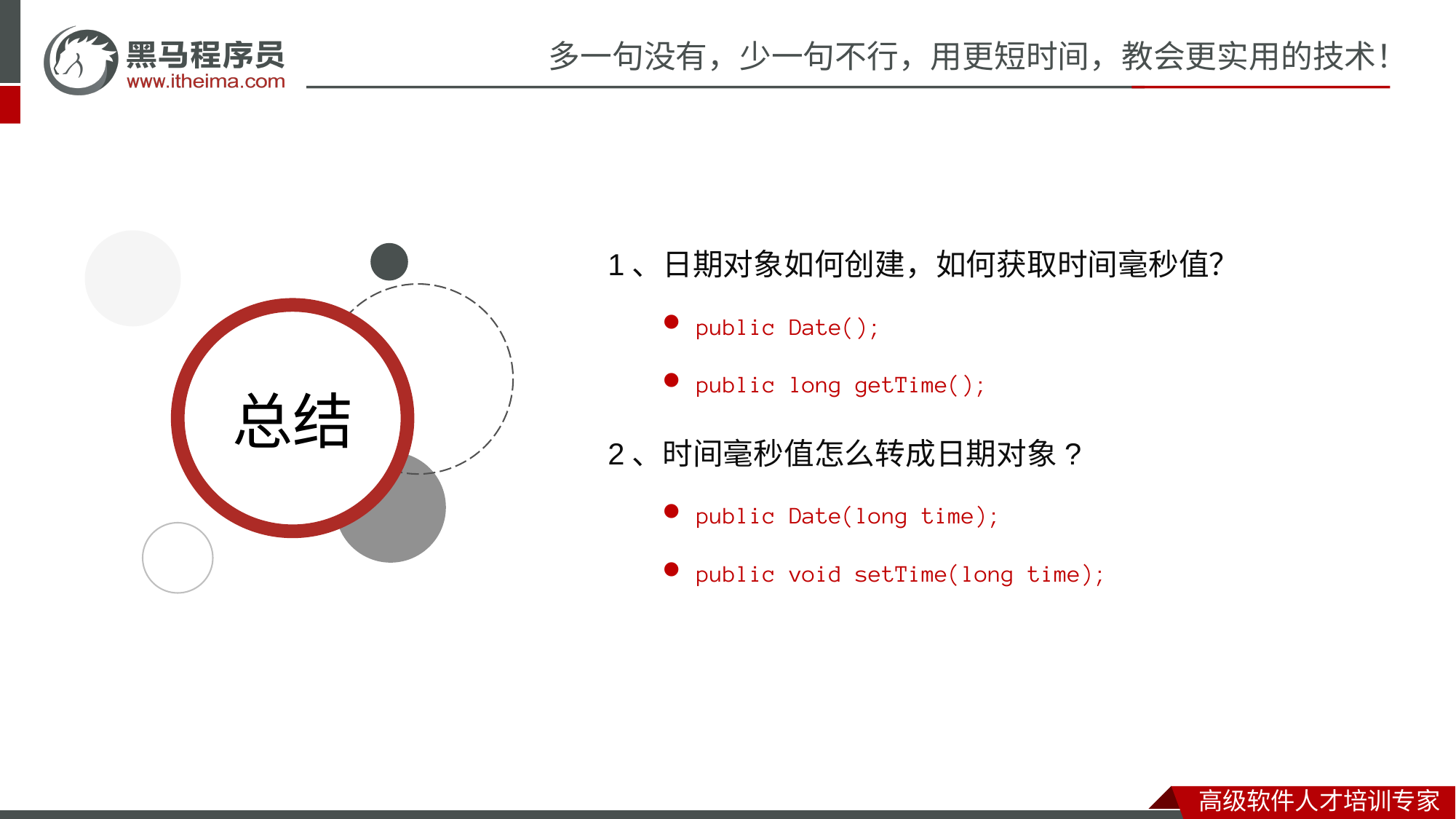

1、日期对象如何创建，如何获取时间毫秒值？
public Date();
public long getTime();
2、时间毫秒值怎么转成日期对象?
public Date(long time);
public void setTime(long time);